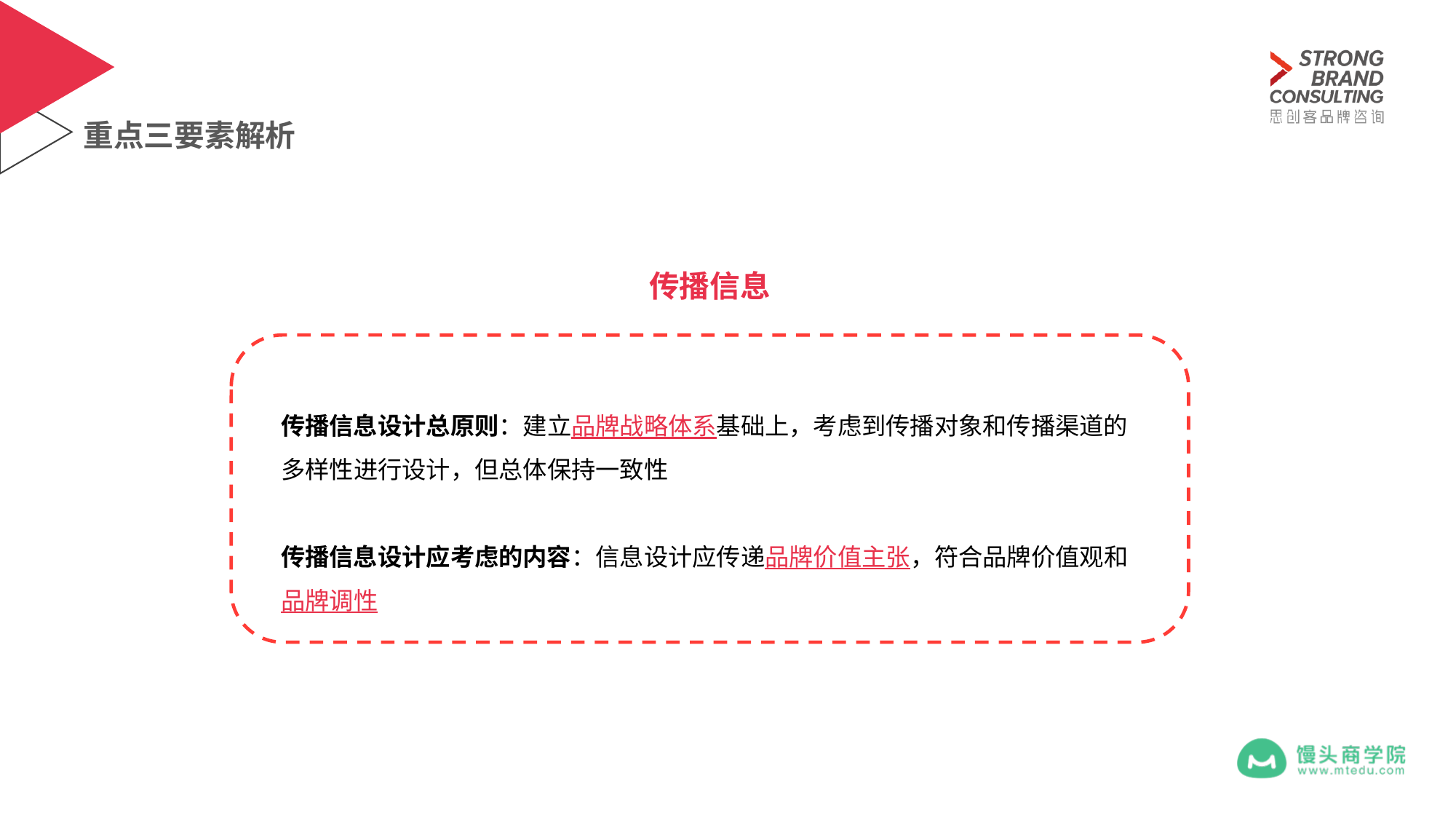

重点三要素解析
传播信息

传播信息设计总原则：建立品牌战略体系基础上，考虑到传播对象和传播渠道的多样性进行设计，但总体保持一致性

传播信息设计应考虑的内容：信息设计应传递品牌价值主张，符合品牌价值观和品牌调性